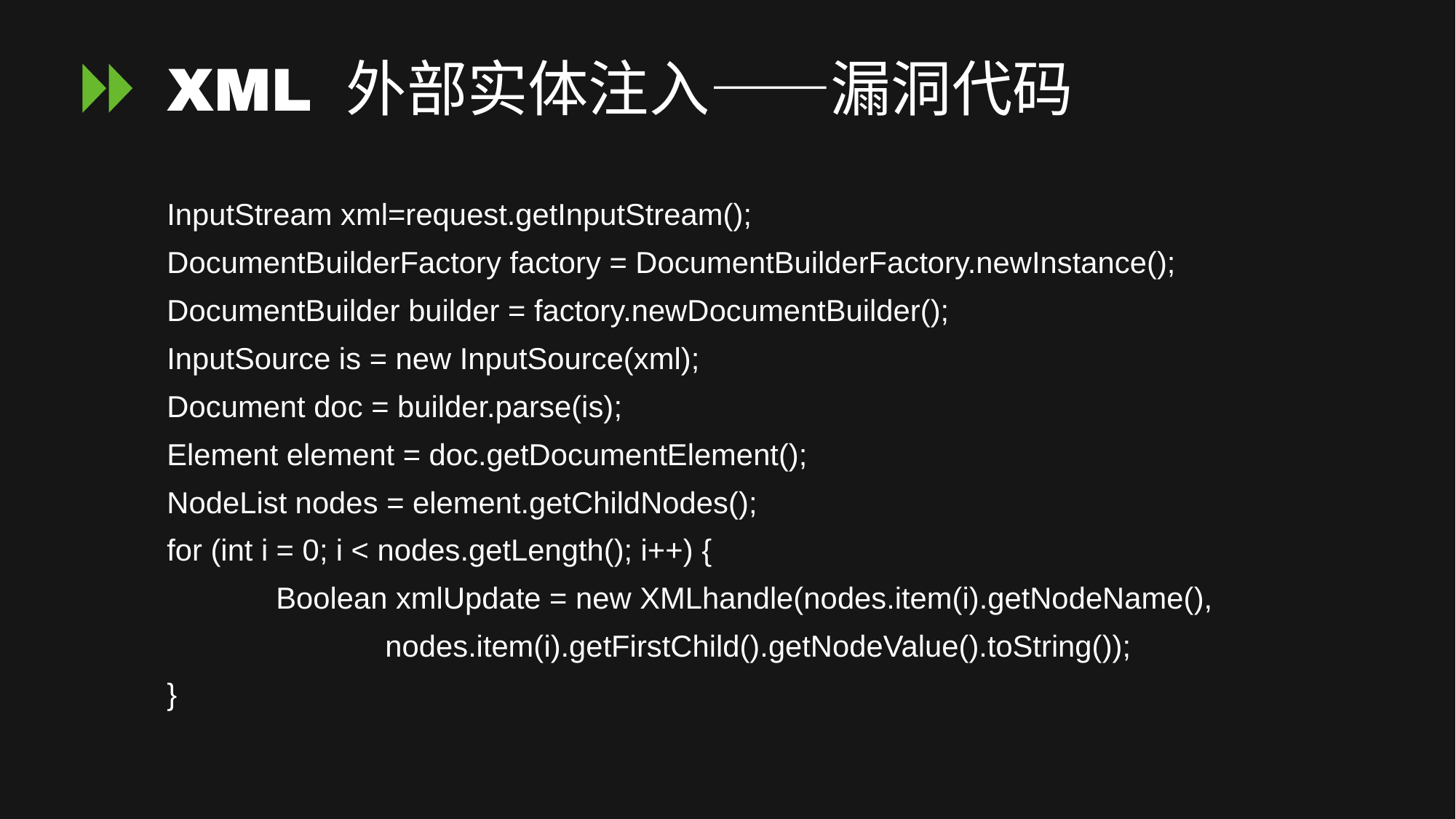

# XML 外部实体注入——漏洞代码

InputStream xml=request.getInputStream();
DocumentBuilderFactory factory = DocumentBuilderFactory.newInstance();
DocumentBuilder builder = factory.newDocumentBuilder();
InputSource is = new InputSource(xml);
Document doc = builder.parse(is);
Element element = doc.getDocumentElement();
NodeList nodes = element.getChildNodes();
for (int i = 0; i < nodes.getLength(); i++) {
	Boolean xmlUpdate = new XMLhandle(nodes.item(i).getNodeName(),
		nodes.item(i).getFirstChild().getNodeValue().toString());
}